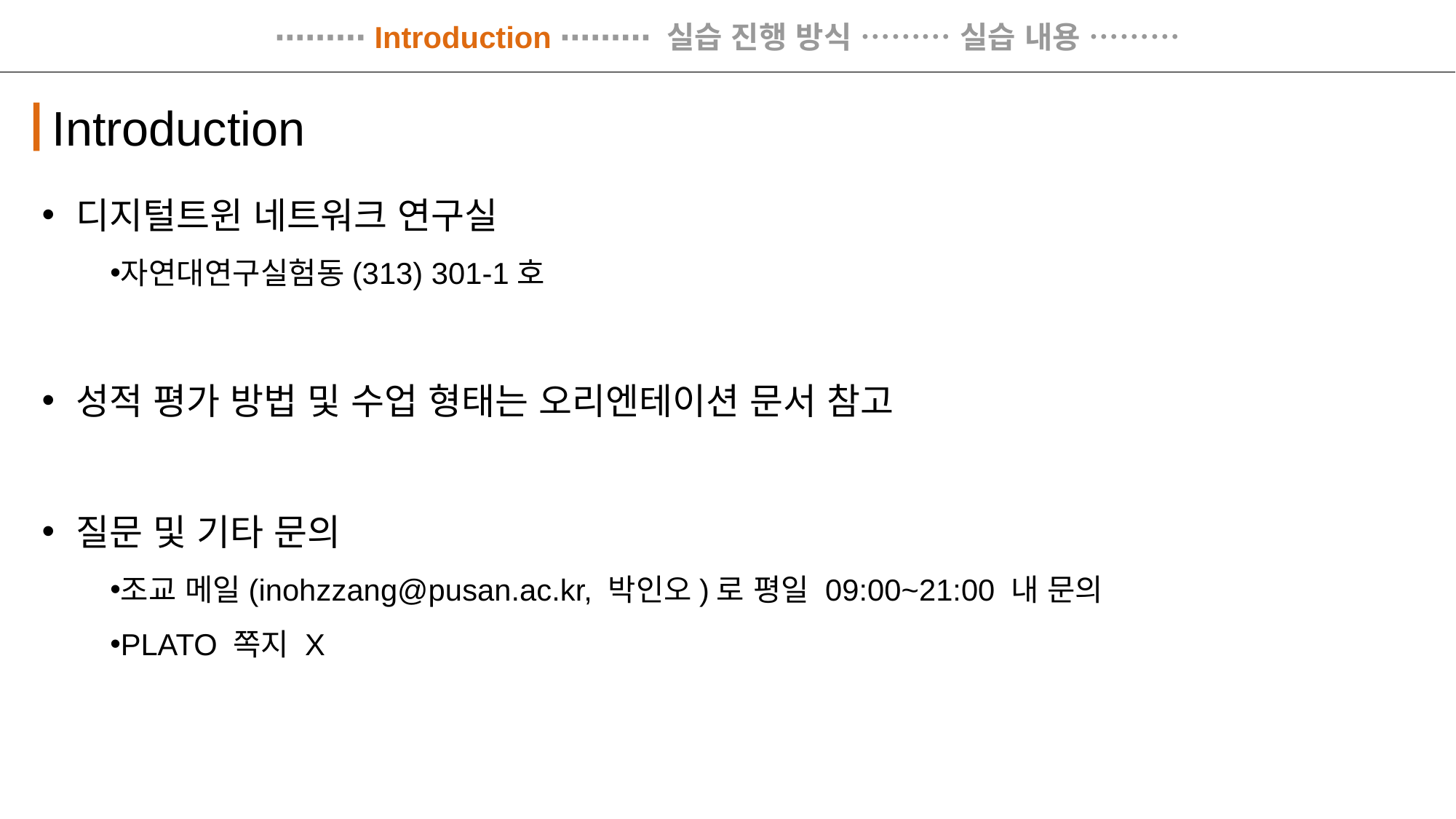

⋯⋯⋯ Introduction ⋯⋯⋯ 실습 진행 방식 ⋯⋯⋯ 실습 내용 ⋯⋯⋯

Introduction
디지털트윈 네트워크 연구실
자연대연구실험동(313) 301-1호

성적 평가 방법 및 수업 형태는 오리엔테이션 문서 참고

질문 및 기타 문의
조교 메일(inohzzang@pusan.ac.kr, 박인오)로 평일 09:00~21:00 내 문의
PLATO 쪽지 X